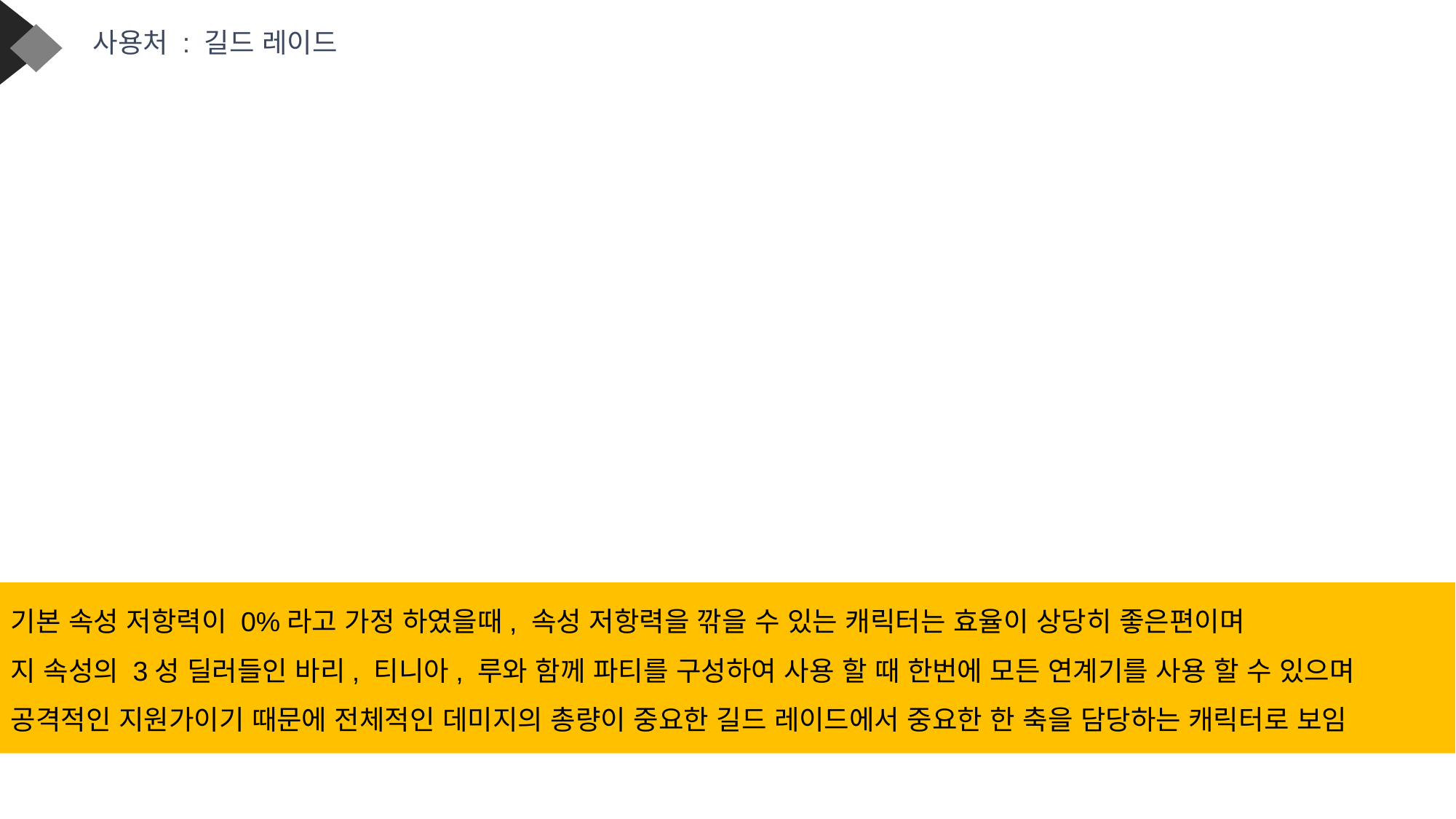

사용처 : 길드 레이드
기본 속성 저항력이 0%라고 가정 하였을때, 속성 저항력을 깎을 수 있는 캐릭터는 효율이 상당히 좋은편이며
지 속성의 3성 딜러들인 바리, 티니아, 루와 함께 파티를 구성하여 사용 할 때 한번에 모든 연계기를 사용 할 수 있으며
공격적인 지원가이기 때문에 전체적인 데미지의 총량이 중요한 길드 레이드에서 중요한 한 축을 담당하는 캐릭터로 보임